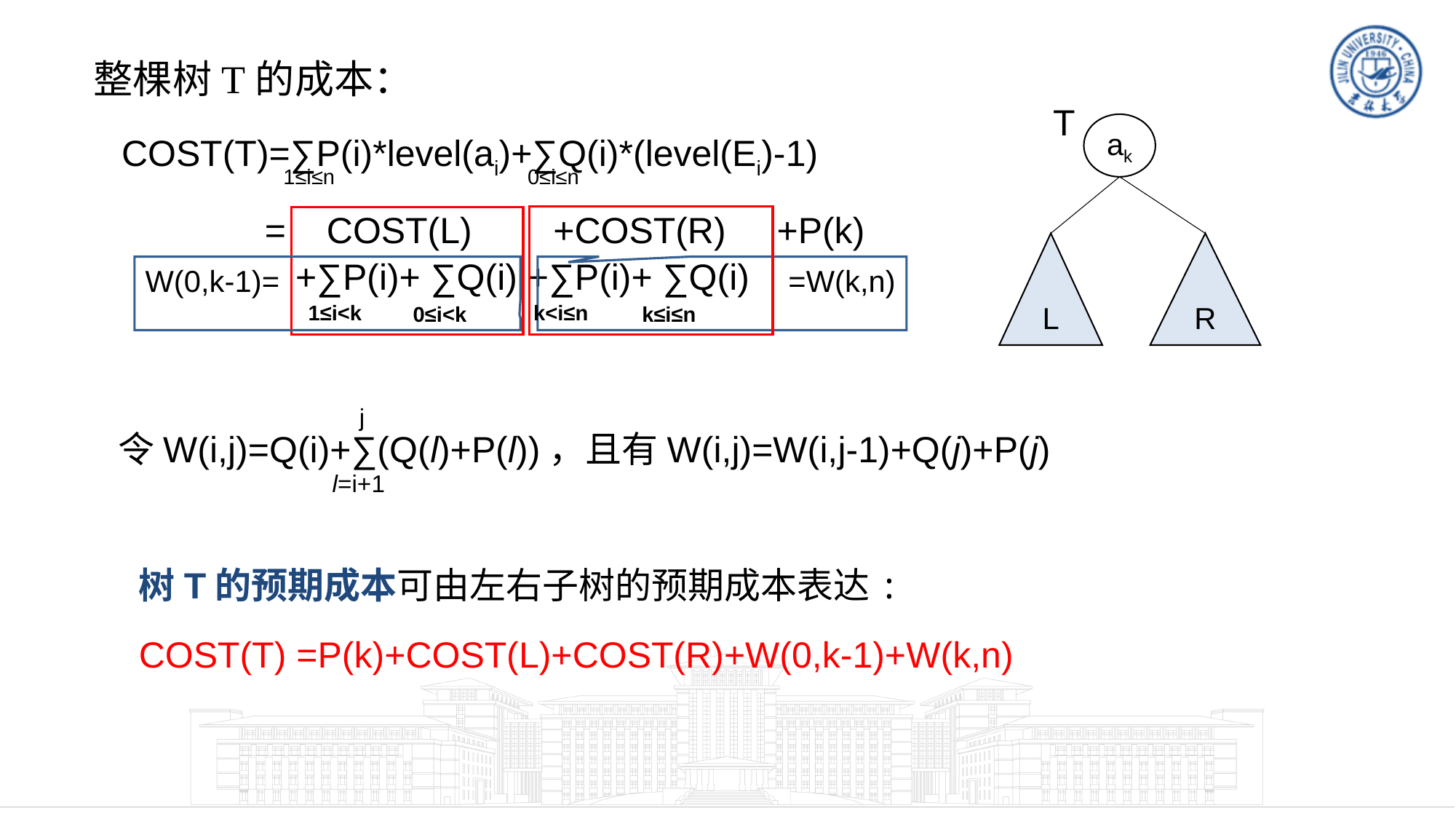

整棵树T的成本：
T
ak
L
R
COST(T)=∑P(i)*level(ai)+∑Q(i)*(level(Ei)-1)
1≤i≤n
0≤i≤n

=    COST(L)        +COST(R)     +P(k)
   +∑P(i)+ ∑Q(i) +∑P(i)+ ∑Q(i)

W(0,k-1)=
=W(k,n)
1≤i<k
k<i≤n
0≤i<k
k≤i≤n
j
令W(i,j)=Q(i)+∑(Q(l)+P(l))，且有W(i,j)=W(i,j-1)+Q(j)+P(j)
l=i+1
树T的预期成本可由左右子树的预期成本表达:
COST(T) =P(k)+COST(L)+COST(R)+W(0,k-1)+W(k,n)
76